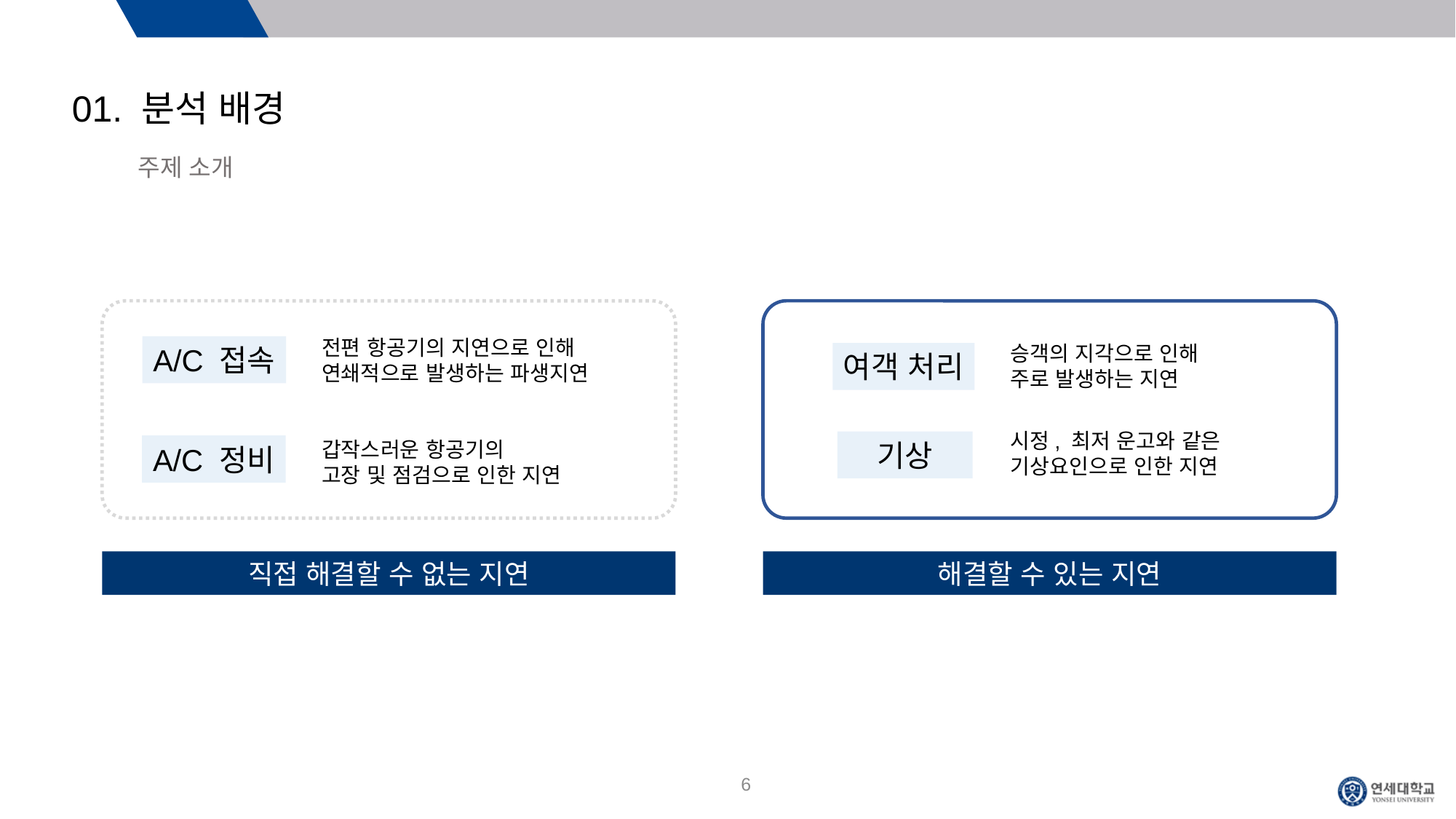

01. 분석 배경
주제 소개

전편 항공기의 지연으로 인해
연쇄적으로 발생하는 파생지연
승객의 지각으로 인해
주로 발생하는 지연
A/C 접속
여객 처리
시정, 최저 운고와 같은
기상요인으로 인한 지연
갑작스러운 항공기의
고장 및 점검으로 인한 지연
기상
A/C 정비
직접 해결할 수 없는 지연
해결할 수 있는 지연
6